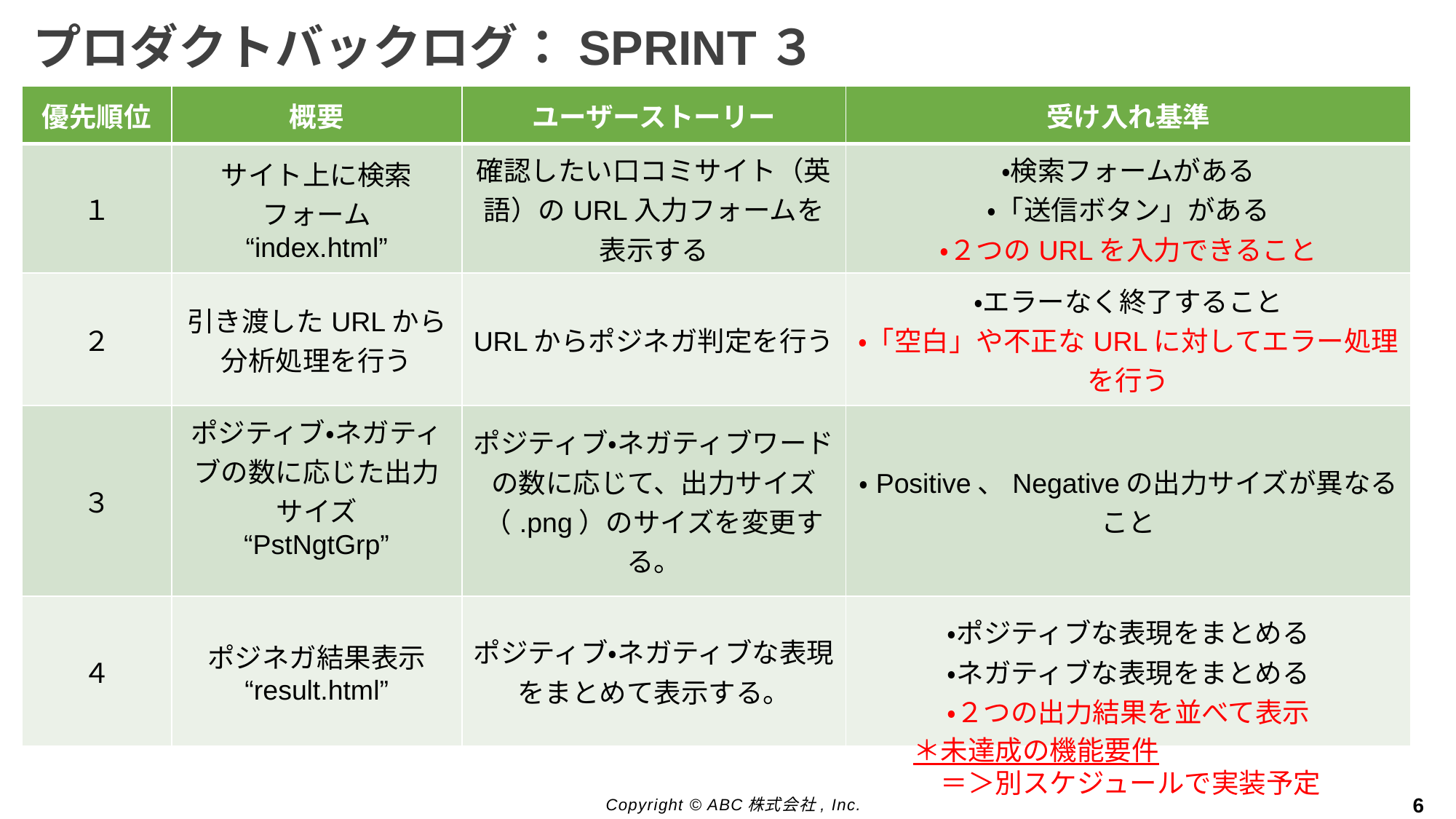

# プロダクトバックログ：SPRINT３
| 優先順位 | 概要 | ユーザーストーリー | 受け入れ基準 |
| --- | --- | --- | --- |
| １ | サイト上に検索フォーム “index.html” | 確認したい口コミサイト（英語）のURL入力フォームを表示する | ・検索フォームがある ・「送信ボタン」がある ・２つのURLを入力できること |
| ２ | 引き渡したURLから分析処理を行う | URLからポジネガ判定を行う | ・エラーなく終了すること ・「空白」や不正なURLに対してエラー処理を行う |
| ３ | ポジティブ・ネガティブの数に応じた出力サイズ “PstNgtGrp” | ポジティブ・ネガティブワードの数に応じて、出力サイズ（.png）のサイズを変更する。 | ・Positive、Negativeの出力サイズが異なること |
| ４ | ポジネガ結果表示 “result.html” | ポジティブ・ネガティブな表現をまとめて表示する。 | ・ポジティブな表現をまとめる ・ネガティブな表現をまとめる ・２つの出力結果を並べて表示 |
＊未達成の機能要件
　＝＞別スケジュールで実装予定